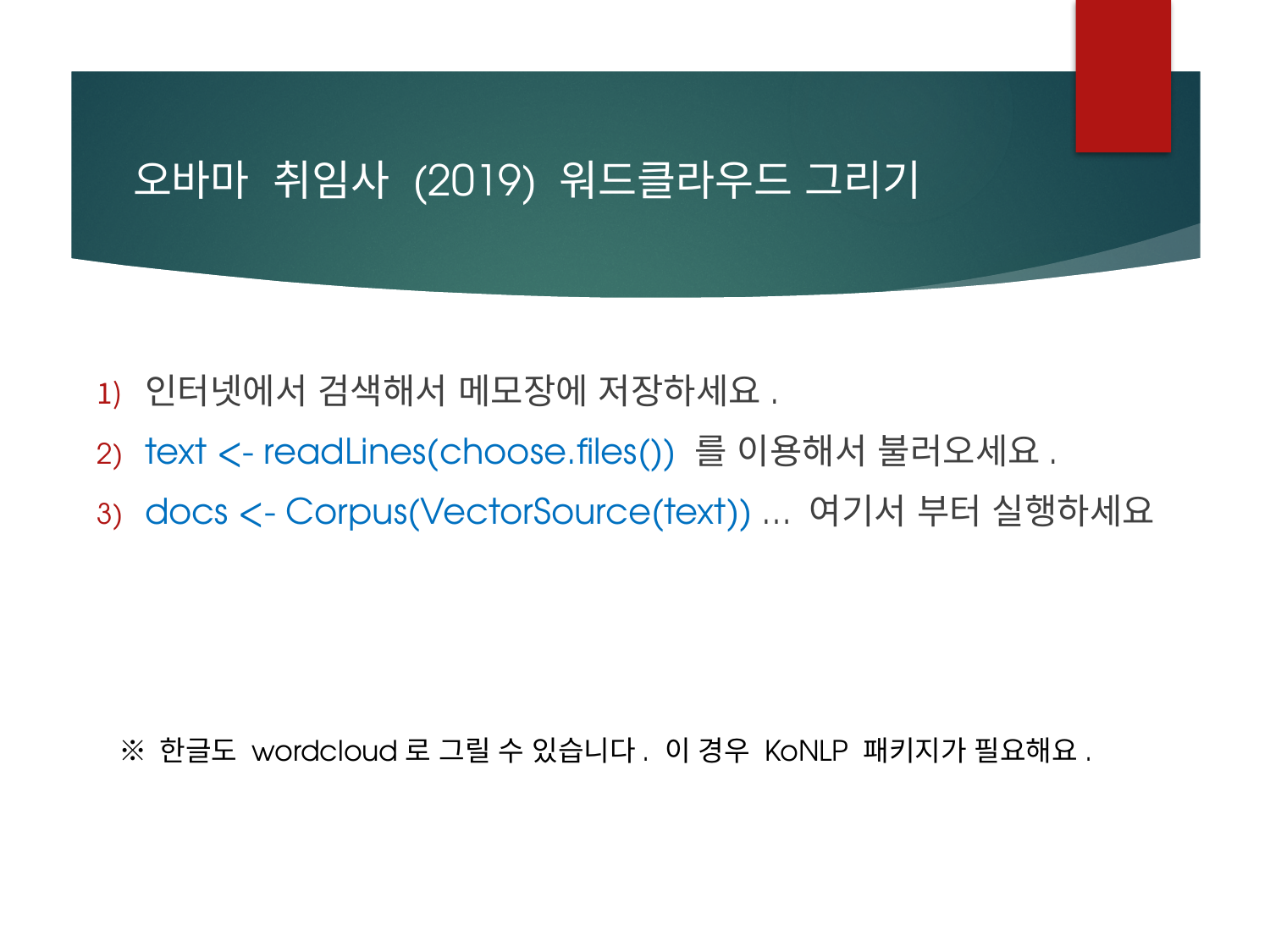

# 오바마  취임사 (2019) 워드클라우드 그리기
인터넷에서 검색해서 메모장에 저장하세요.
text <- readLines(choose.files()) 를 이용해서 불러오세요.
docs <- Corpus(VectorSource(text)) … 여기서 부터 실행하세요
※ 한글도 wordcloud로 그릴 수 있습니다. 이 경우 KoNLP 패키지가 필요해요.